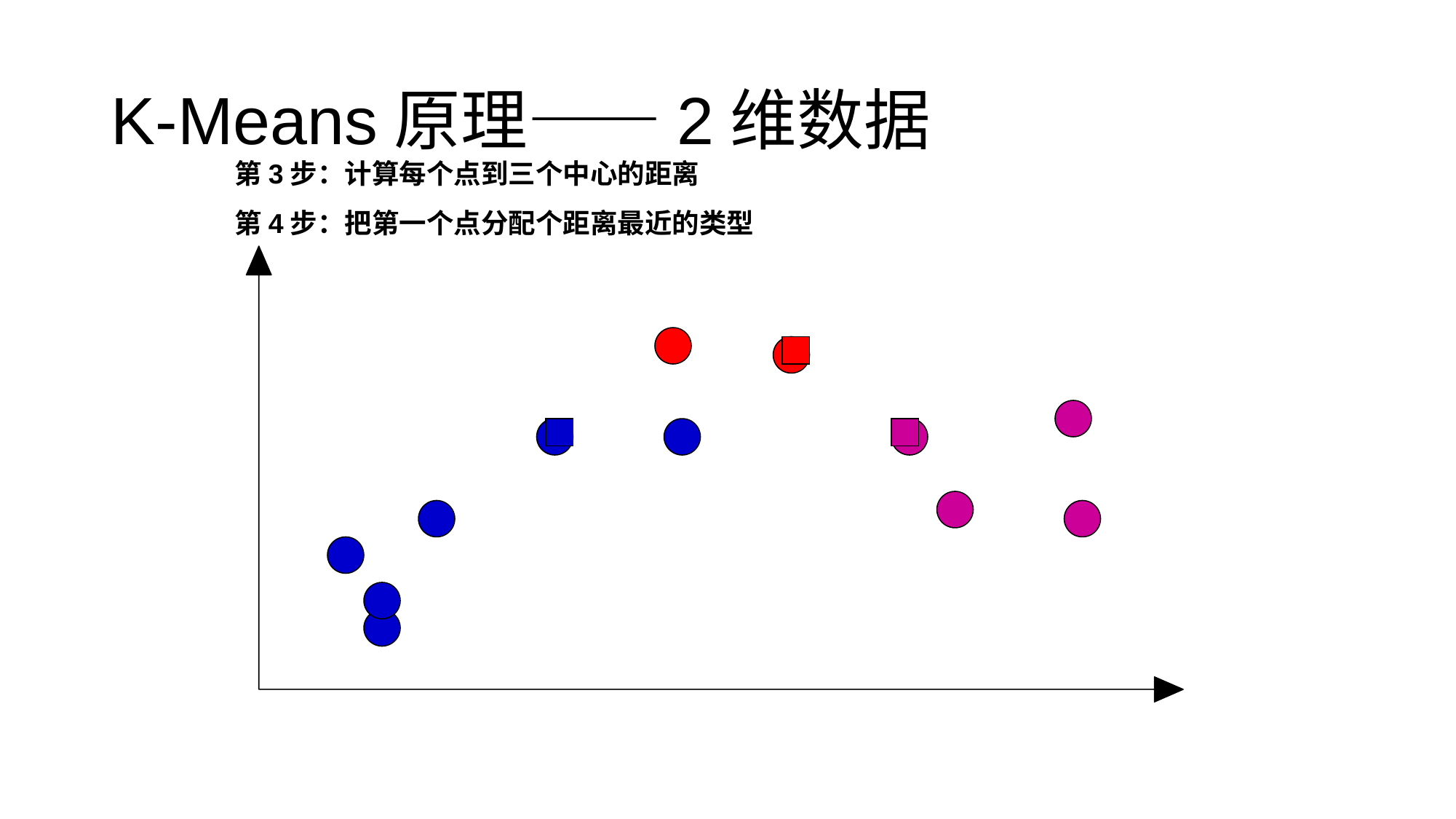

# K-Means原理——2维数据
第3步：计算每个点到三个中心的距离
第4步：把第一个点分配个距离最近的类型